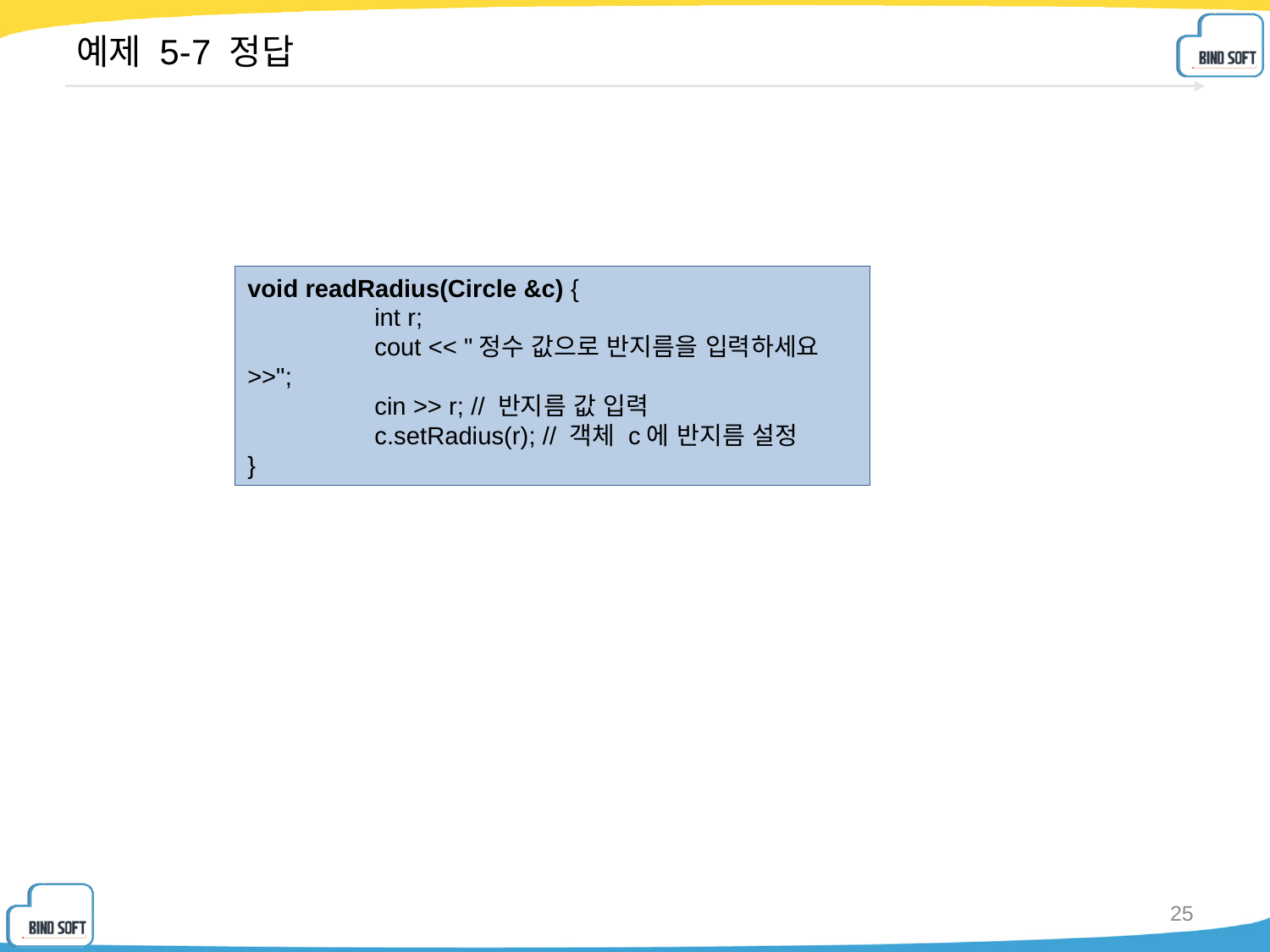

# 예제 5-7 정답
void readRadius(Circle &c) {
	int r;
	cout << "정수 값으로 반지름을 입력하세요>>";
	cin >> r; // 반지름 값 입력
	c.setRadius(r); // 객체 c에 반지름 설정
}
25